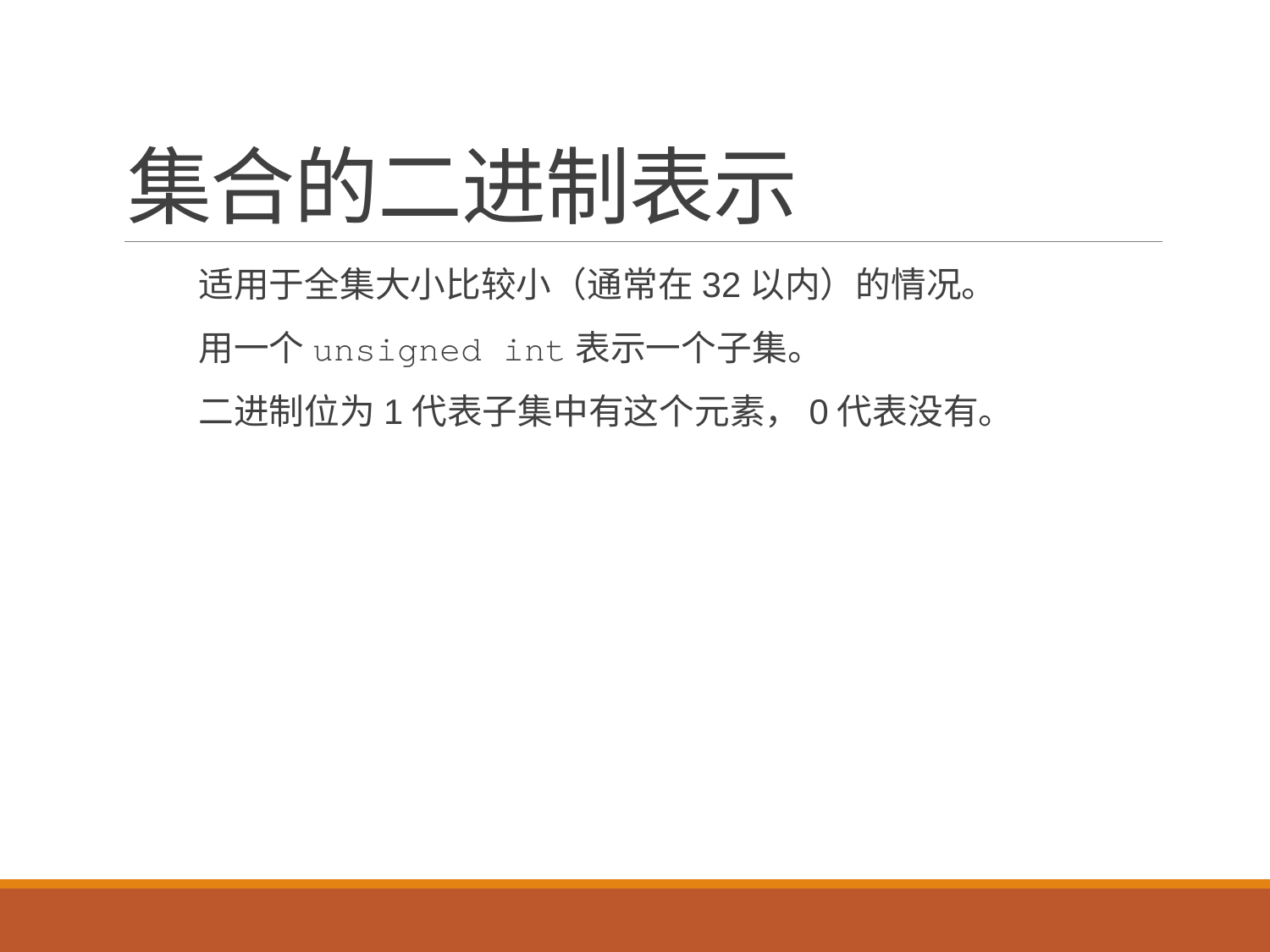

# 集合的二进制表示
适用于全集大小比较小（通常在32以内）的情况。
用一个unsigned int表示一个子集。
二进制位为1代表子集中有这个元素，0代表没有。